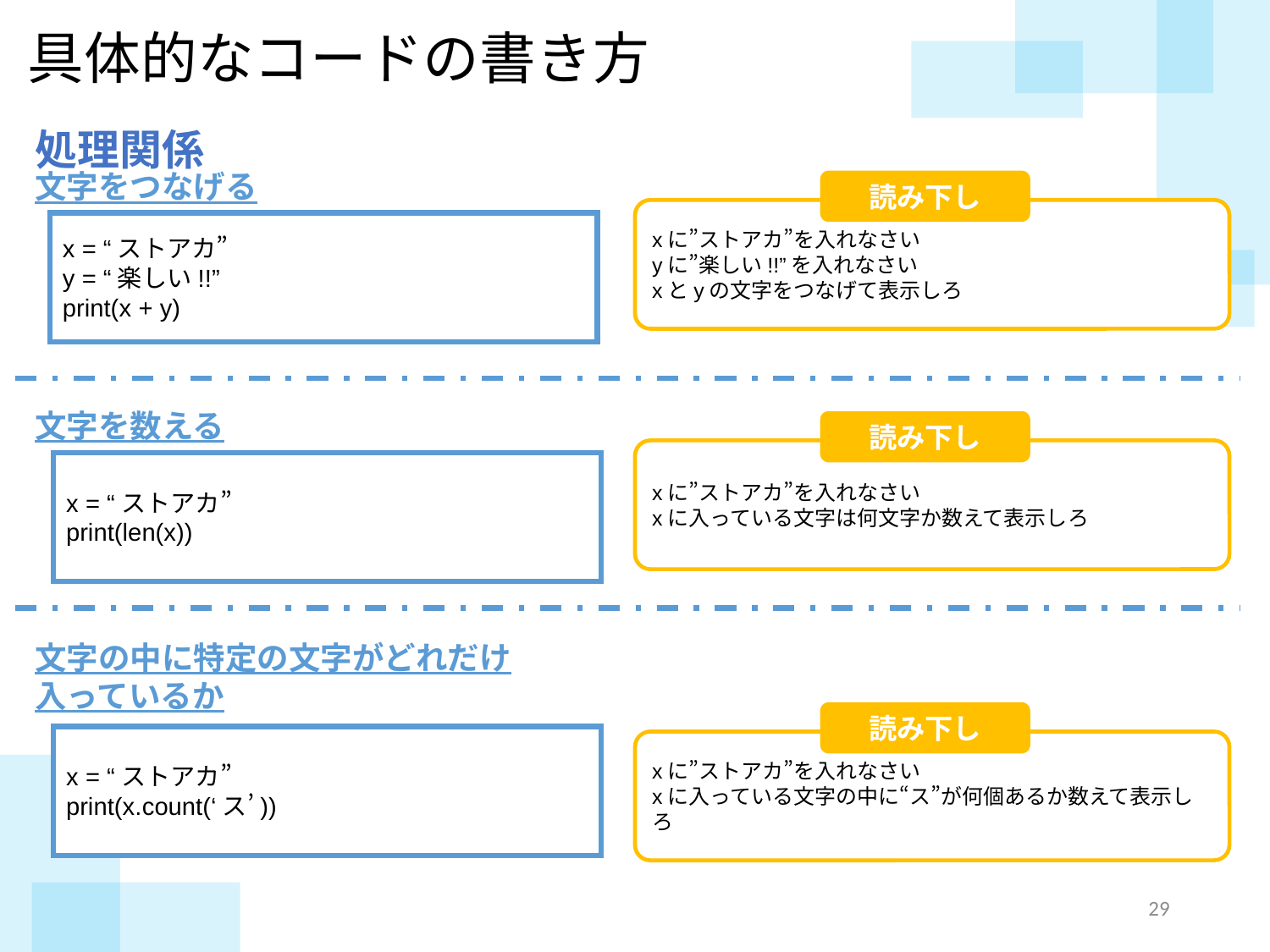

具体的なコードの書き方
処理関係
文字をつなげる
読み下し
xに”ストアカ”を入れなさい
yに”楽しい!!”を入れなさい
xとyの文字をつなげて表示しろ
x = “ストアカ”
y = “楽しい!!”
print(x + y)
文字を数える
読み下し
xに”ストアカ”を入れなさい
xに入っている文字は何文字か数えて表示しろ
x = “ストアカ”
print(len(x))
文字の中に特定の文字がどれだけ入っているか
読み下し
xに”ストアカ”を入れなさい
xに入っている文字の中に“ス”が何個あるか数えて表示しろ
x = “ストアカ”
print(x.count(‘ス’))
29